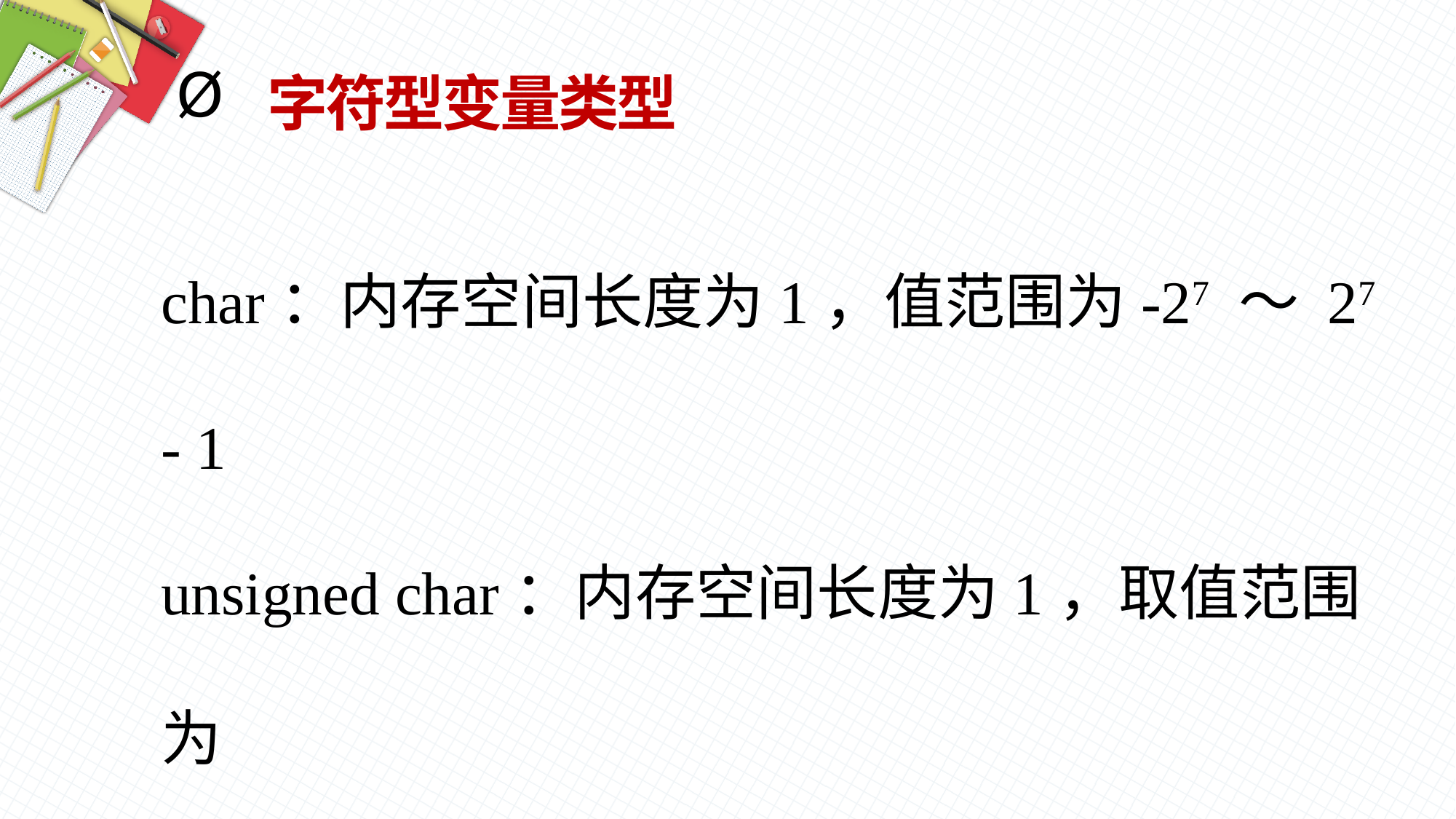

字符型变量类型
char：内存空间长度为1，值范围为-27 ～ 27 - 1
unsigned char：内存空间长度为1，取值范围为
                           0 ～ 28 -1